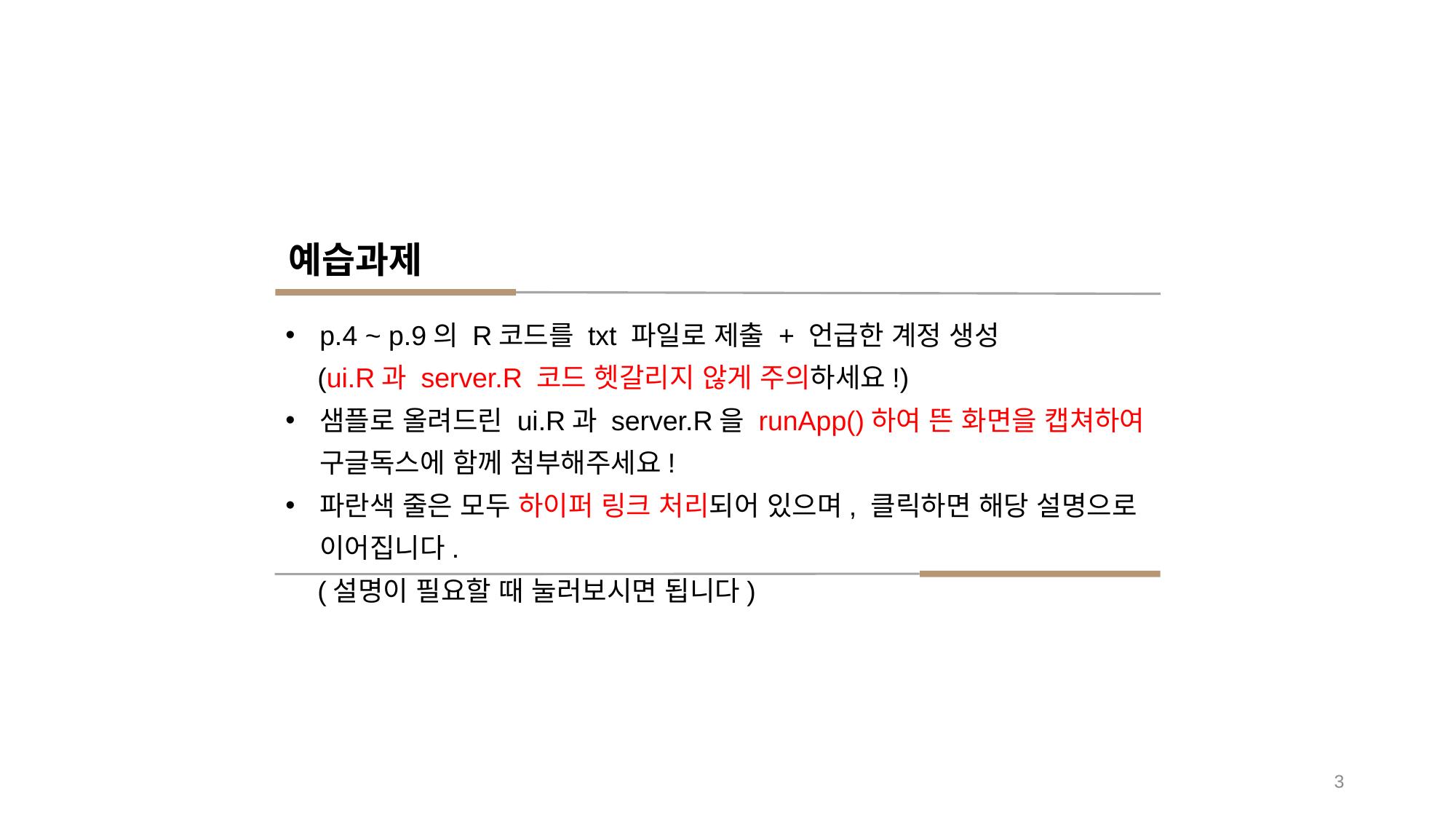

예습과제

p.4 ~ p.9의 R코드를 txt 파일로 제출 + 언급한 계정 생성
(ui.R과 server.R 코드 헷갈리지 않게 주의하세요!)
샘플로 올려드린 ui.R과 server.R을 runApp()하여 뜬 화면을 캡쳐하여 구글독스에 함께 첨부해주세요!
파란색 줄은 모두 하이퍼 링크 처리되어 있으며, 클릭하면 해당 설명으로 이어집니다.
(설명이 필요할 때 눌러보시면 됩니다)

3